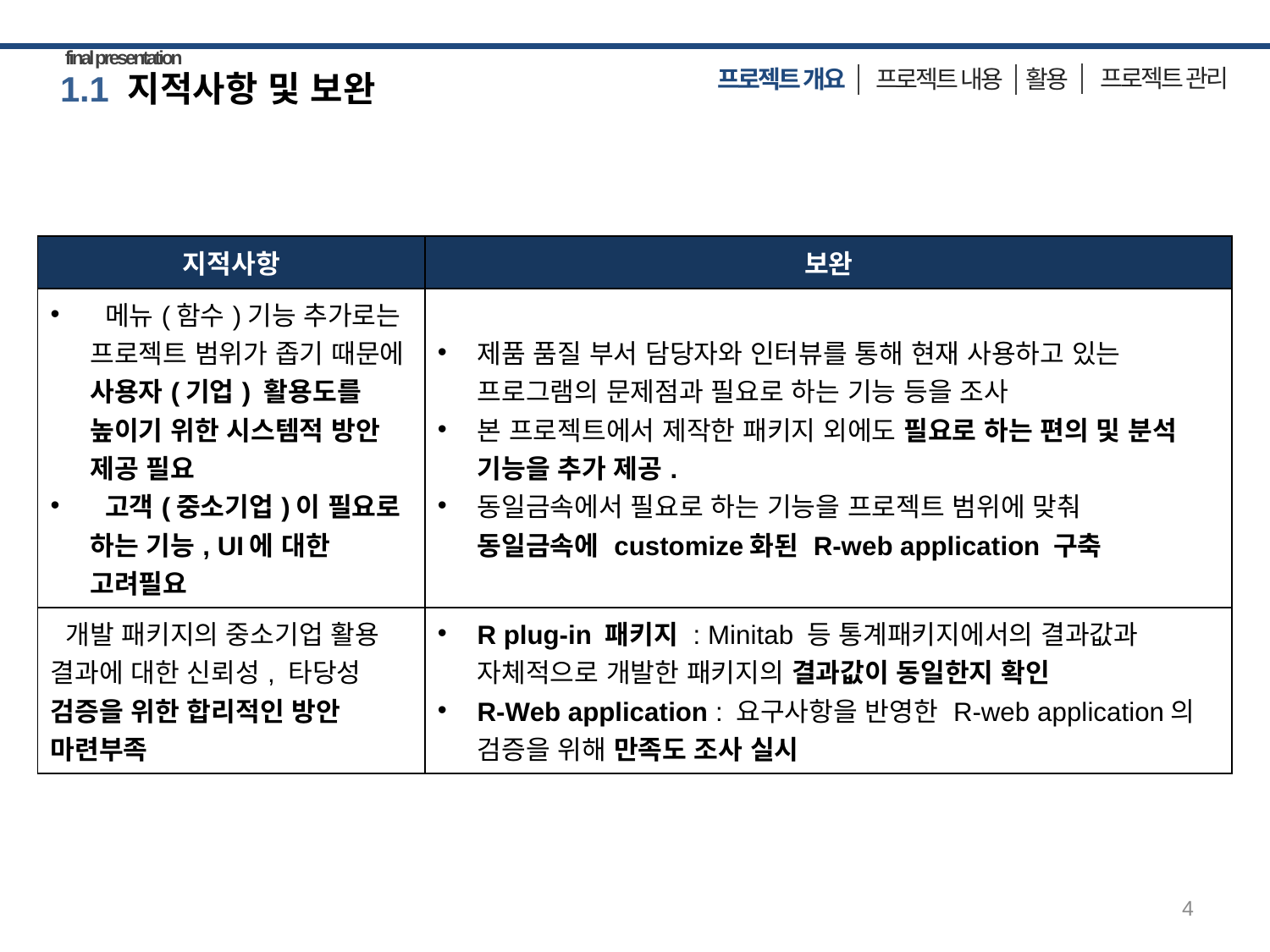

final presentation
프로젝트 관리
활용
 프로젝트 내용
프로젝트 개요

1.1 지적사항 및 보완

| 지적사항 | 보완 |
| --- | --- |
| 메뉴(함수)기능 추가로는 프로젝트 범위가 좁기 때문에 사용자(기업) 활용도를 높이기 위한 시스템적 방안 제공 필요 고객(중소기업)이 필요로 하는 기능, UI에 대한 고려필요 | 제품 품질 부서 담당자와 인터뷰를 통해 현재 사용하고 있는 프로그램의 문제점과 필요로 하는 기능 등을 조사 본 프로젝트에서 제작한 패키지 외에도 필요로 하는 편의 및 분석 기능을 추가 제공. 동일금속에서 필요로 하는 기능을 프로젝트 범위에 맞춰 동일금속에 customize화된 R-web application 구축 |
| 개발 패키지의 중소기업 활용 결과에 대한 신뢰성, 타당성 검증을 위한 합리적인 방안 마련부족 | R plug-in 패키지 : Minitab 등 통계패키지에서의 결과값과 자체적으로 개발한 패키지의 결과값이 동일한지 확인 R-Web application : 요구사항을 반영한 R-web application의 검증을 위해 만족도 조사 실시 |
4